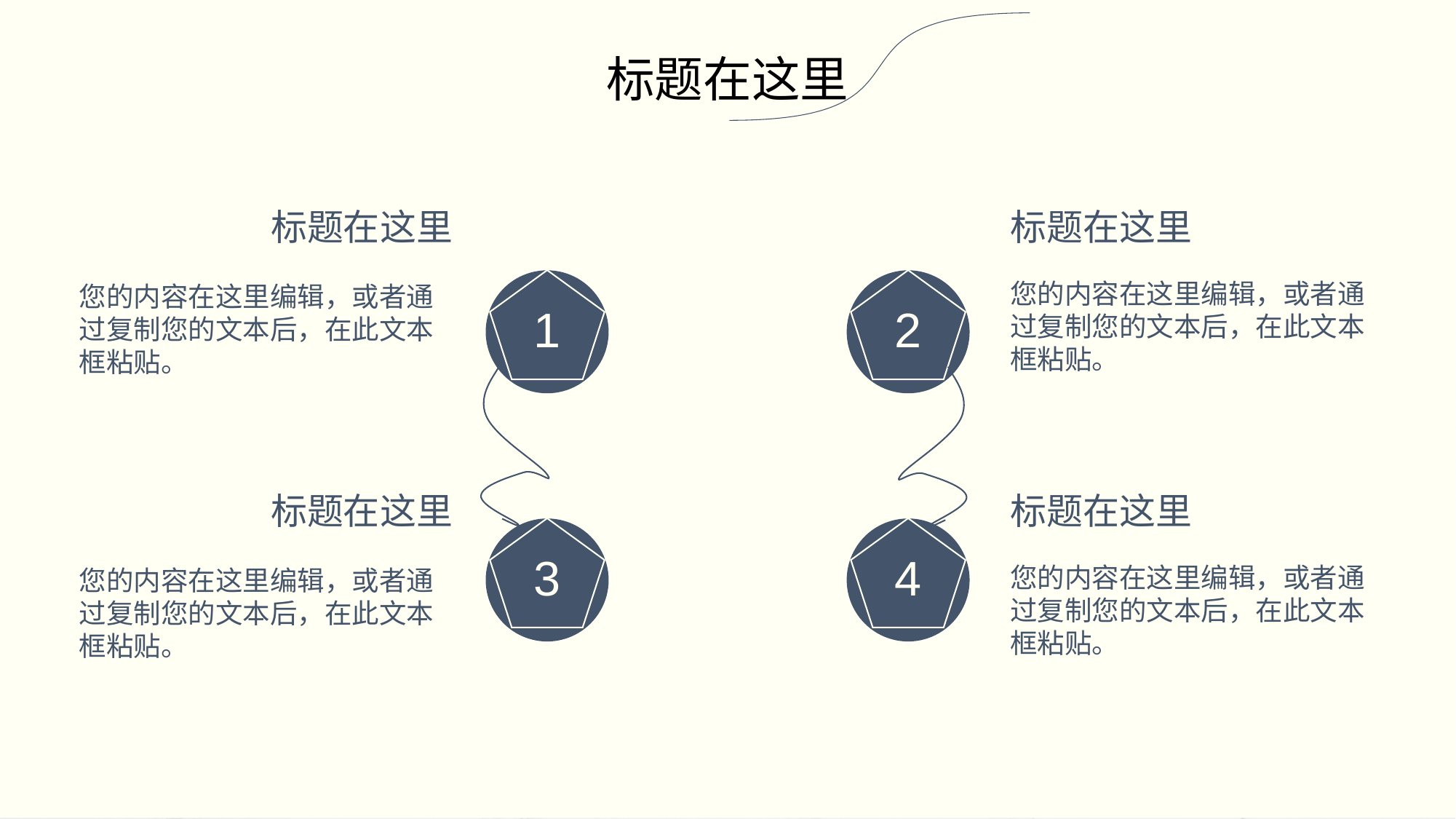

标题在这里
标题在这里
您的内容在这里编辑，或者通过复制您的文本后，在此文本框粘贴。
标题在这里
您的内容在这里编辑，或者通过复制您的文本后，在此文本框粘贴。

1

2

3

4

标题在这里
您的内容在这里编辑，或者通过复制您的文本后，在此文本框粘贴。
标题在这里
您的内容在这里编辑，或者通过复制您的文本后，在此文本框粘贴。